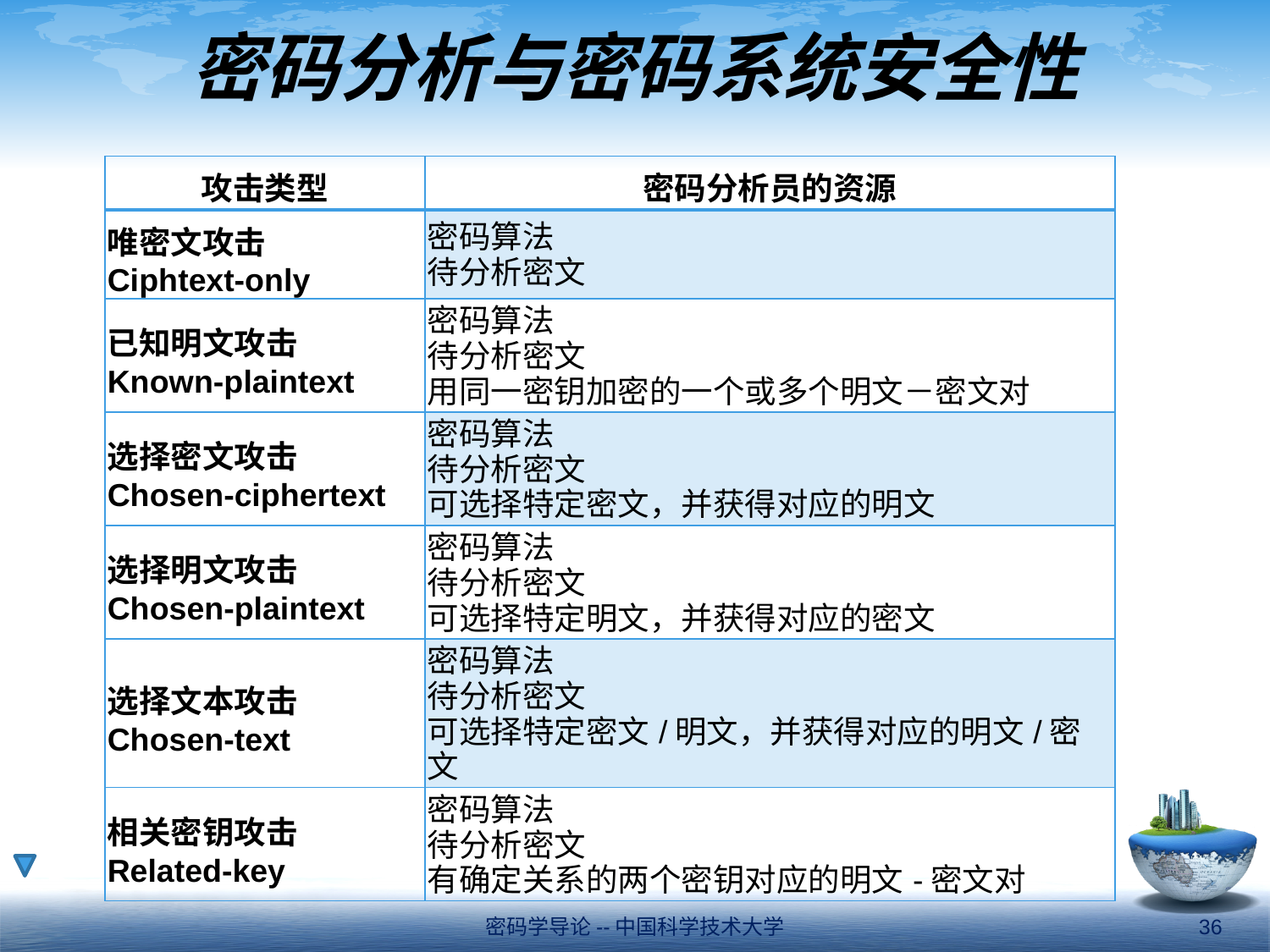

# 密码分析与密码系统安全性
| 攻击类型 | 密码分析员的资源 |
| --- | --- |
| 唯密文攻击 Ciphtext-only | 密码算法 待分析密文 |
| 已知明文攻击 Known-plaintext | 密码算法 待分析密文 用同一密钥加密的一个或多个明文－密文对 |
| 选择密文攻击 Chosen-ciphertext | 密码算法 待分析密文 可选择特定密文，并获得对应的明文 |
| 选择明文攻击 Chosen-plaintext | 密码算法 待分析密文 可选择特定明文，并获得对应的密文 |
| 选择文本攻击 Chosen-text | 密码算法 待分析密文 可选择特定密文/明文，并获得对应的明文/密文 |
| 相关密钥攻击 Related-key | 密码算法 待分析密文 有确定关系的两个密钥对应的明文-密文对 |

密码学导论--中国科学技术大学
36